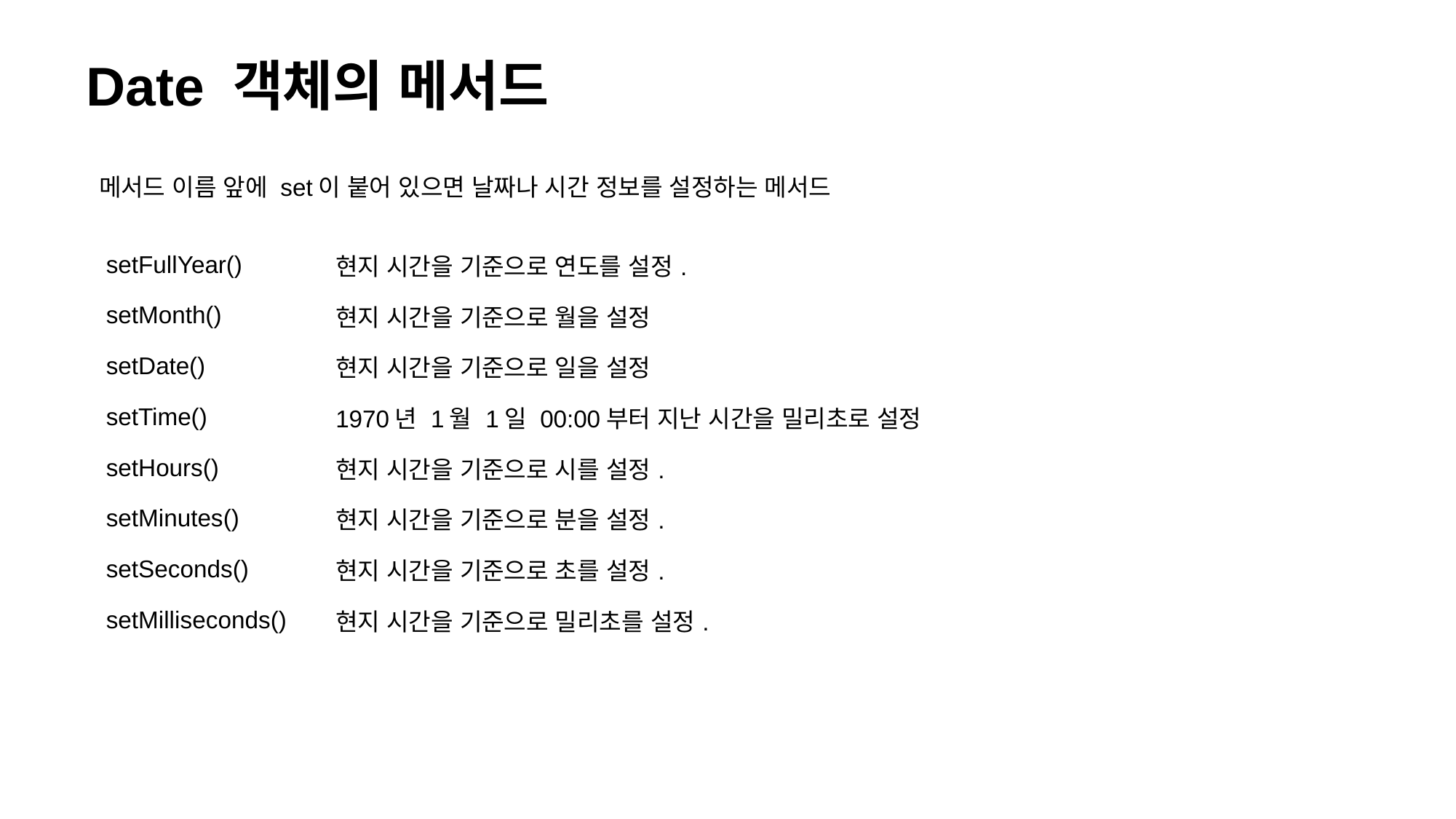

# Date 객체의 메서드
메서드 이름 앞에 set이 붙어 있으면 날짜나 시간 정보를 설정하는 메서드
| setFullYear() | 현지 시간을 기준으로 연도를 설정. |
| --- | --- |
| setMonth() | 현지 시간을 기준으로 월을 설정 |
| setDate() | 현지 시간을 기준으로 일을 설정 |
| setTime() | 1970년 1월 1일 00:00부터 지난 시간을 밀리초로 설정 |
| setHours() | 현지 시간을 기준으로 시를 설정. |
| setMinutes() | 현지 시간을 기준으로 분을 설정. |
| setSeconds() | 현지 시간을 기준으로 초를 설정. |
| setMilliseconds() | 현지 시간을 기준으로 밀리초를 설정. |